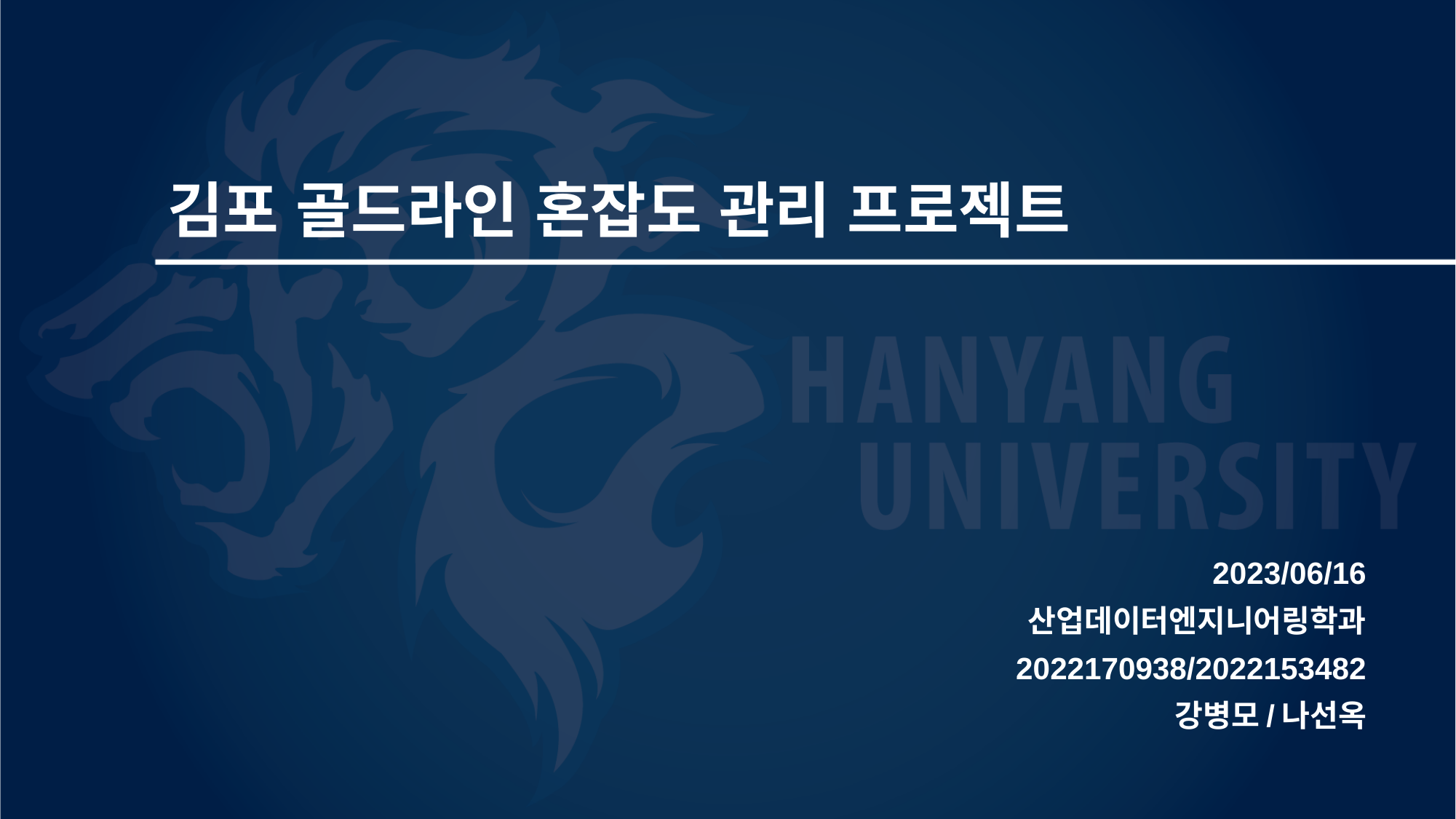

# 김포 골드라인 혼잡도 관리 프로젝트
2023/06/16
산업데이터엔지니어링학과
2022170938/2022153482
강병모/나선옥